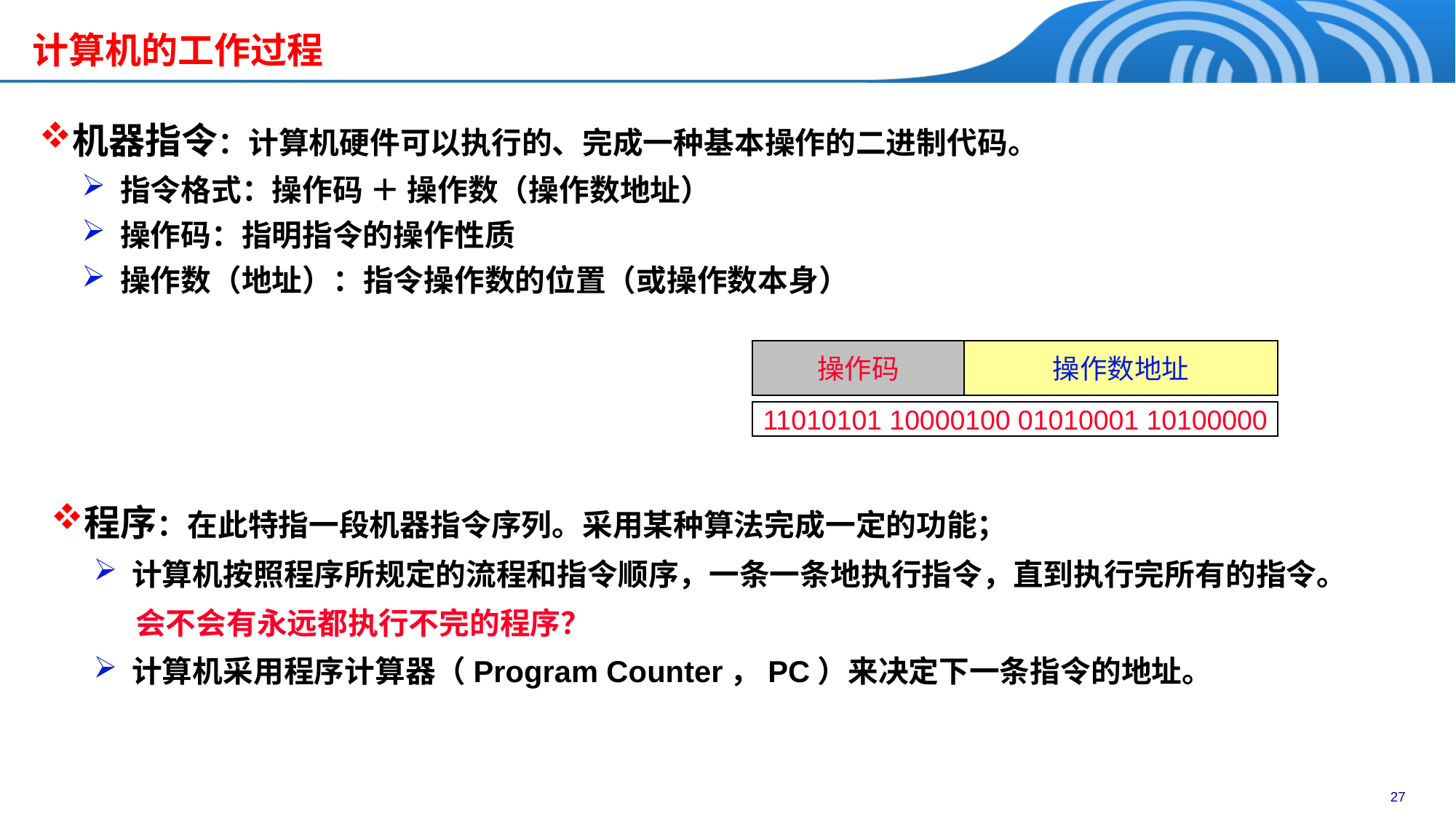

计算机的工作过程
机器指令：计算机硬件可以执行的、完成一种基本操作的二进制代码。
 指令格式：操作码 ＋ 操作数（操作数地址）
 操作码：指明指令的操作性质
 操作数（地址）：指令操作数的位置（或操作数本身）
操作码
操作数地址
11010101 10000100 01010001 10100000
程序：在此特指一段机器指令序列。采用某种算法完成一定的功能；
 计算机按照程序所规定的流程和指令顺序，一条一条地执行指令，直到执行完所有的指令。
     会不会有永远都执行不完的程序？
 计算机采用程序计算器（Program Counter，PC）来决定下一条指令的地址。